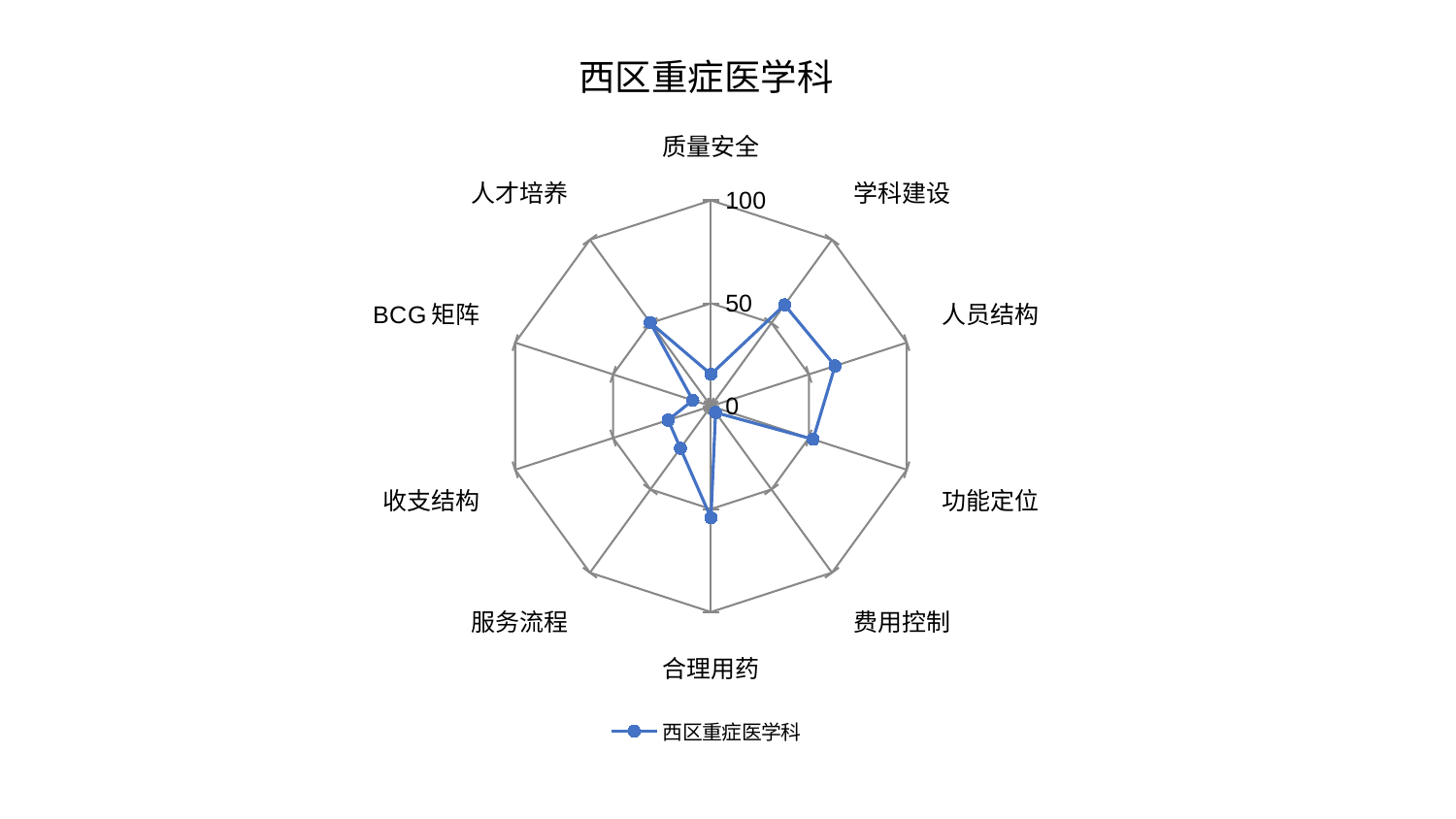

### Chart: 西区重症医学科

| Category | 西区重症医学科 |
|---|---|
| 质量安全 | 15.518300004461016 |
| 学科建设 | 60.86203687827131 |
| 人员结构 | 63.38870258729589 |
| 功能定位 | 52.16233788359913 |
| 费用控制 | 3.830054737609833 |
| 合理用药 | 54.270716067520304 |
| 服务流程 | 25.261757720956776 |
| 收支结构 | 21.861264679247025 |
| BCG矩阵 | 9.300361808176069 |
| 人才培养 | 50.21169370561393 |
103